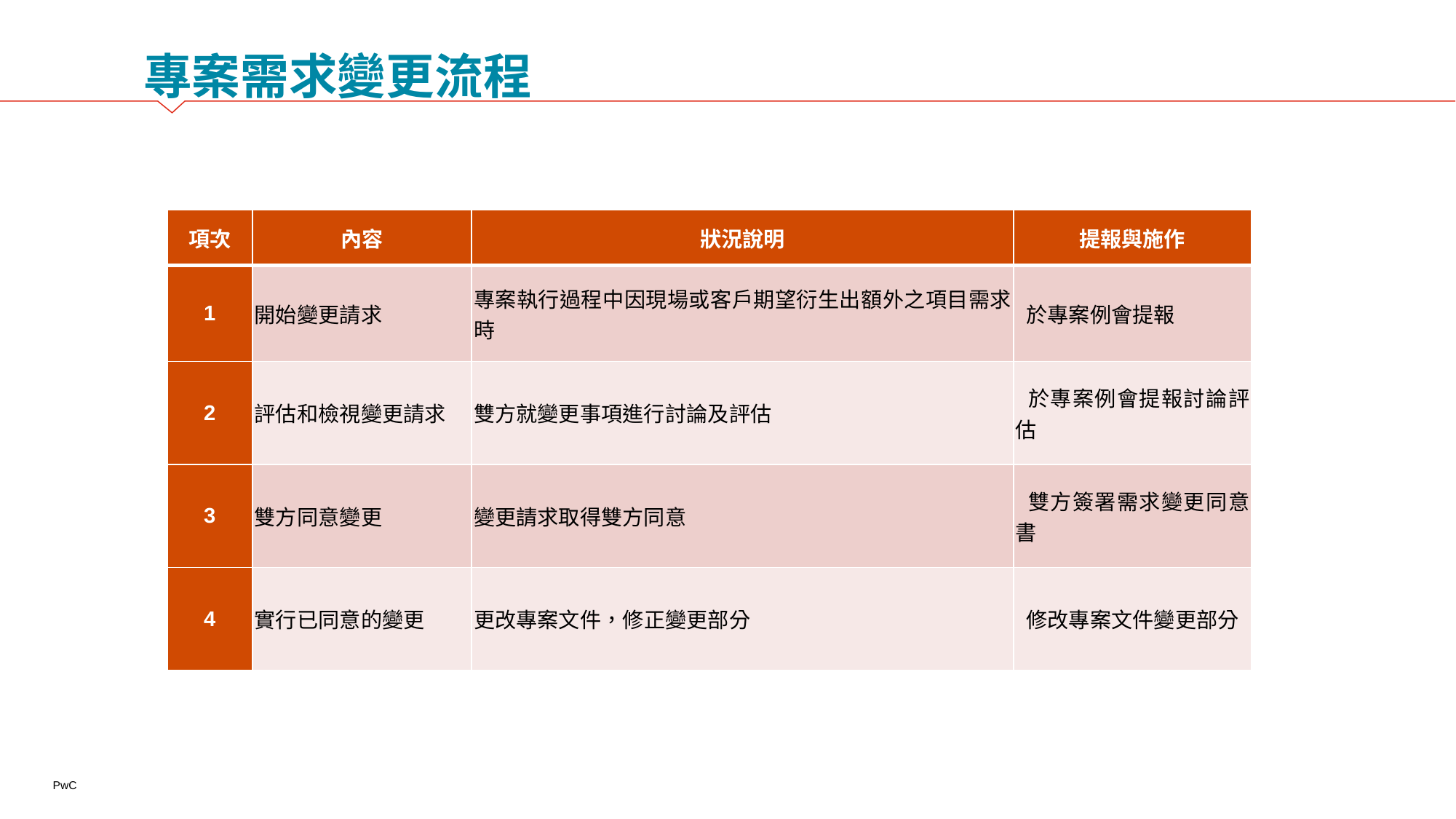

專案需求變更流程
| 項次 | 內容 | 狀況說明 | 提報與施作 |
| --- | --- | --- | --- |
| 1 | 開始變更請求 | 專案執行過程中因現場或客戶期望衍生出額外之項目需求時 | 於專案例會提報 |
| 2 | 評估和檢視變更請求 | 雙方就變更事項進行討論及評估 | 於專案例會提報討論評估 |
| 3 | 雙方同意變更 | 變更請求取得雙方同意 | 雙方簽署需求變更同意書 |
| 4 | 實行已同意的變更 | 更改專案文件，修正變更部分 | 修改專案文件變更部分 |